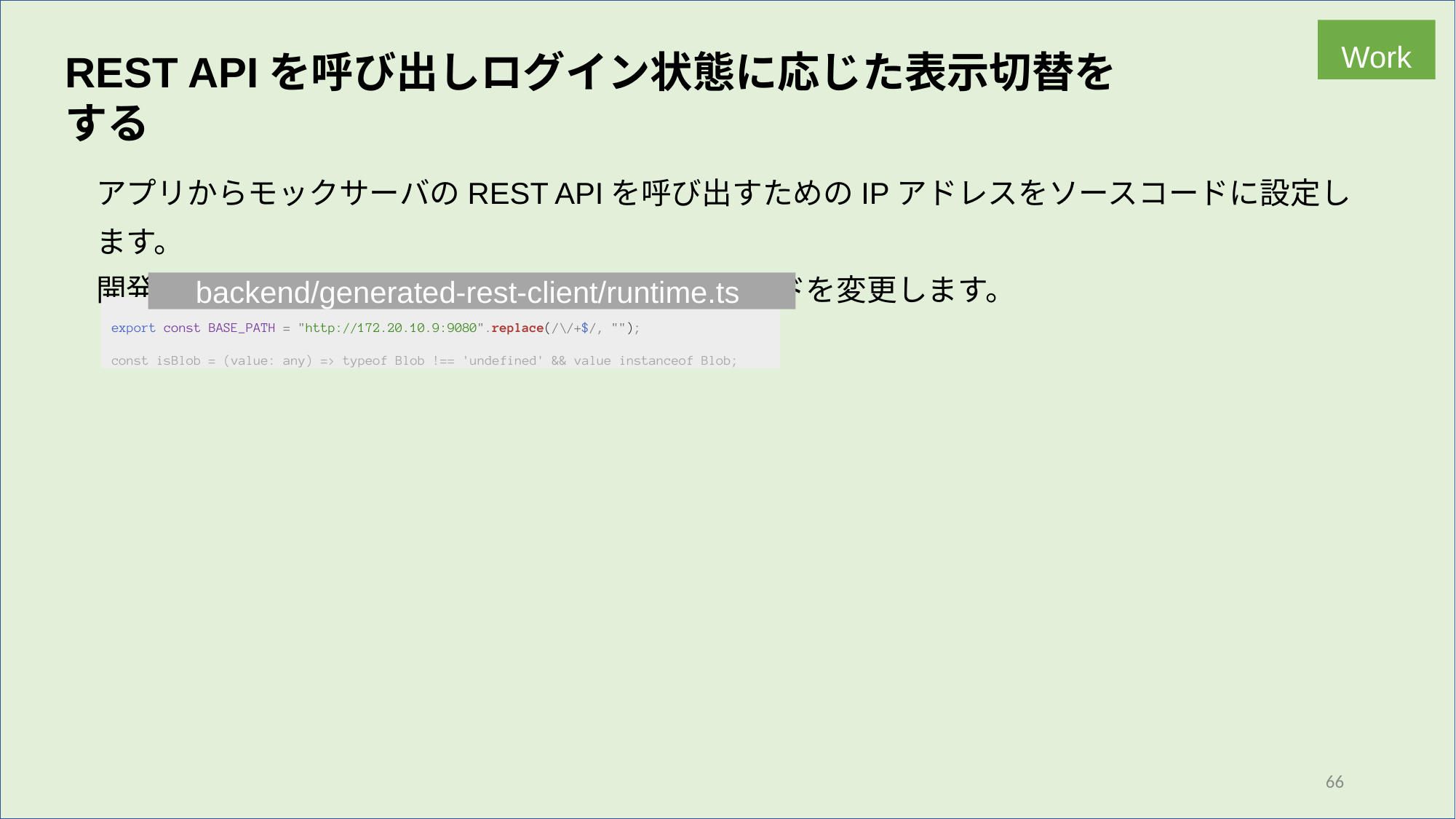

Work
REST APIを呼び出しログイン状態に応じた表示切替をする
アプリからモックサーバのREST APIを呼び出すためのIPアドレスをソースコードに設定します。
開発マシンのIPアドレスを確認し次のソースコードを変更します。
backend/generated-rest-client/runtime.ts

export const BASE_PATH = "http://172.20.10.9:9080".replace(/\/+$/, "");
const isBlob = (value: any) => typeof Blob !== 'undefined' && value instanceof Blob;
66